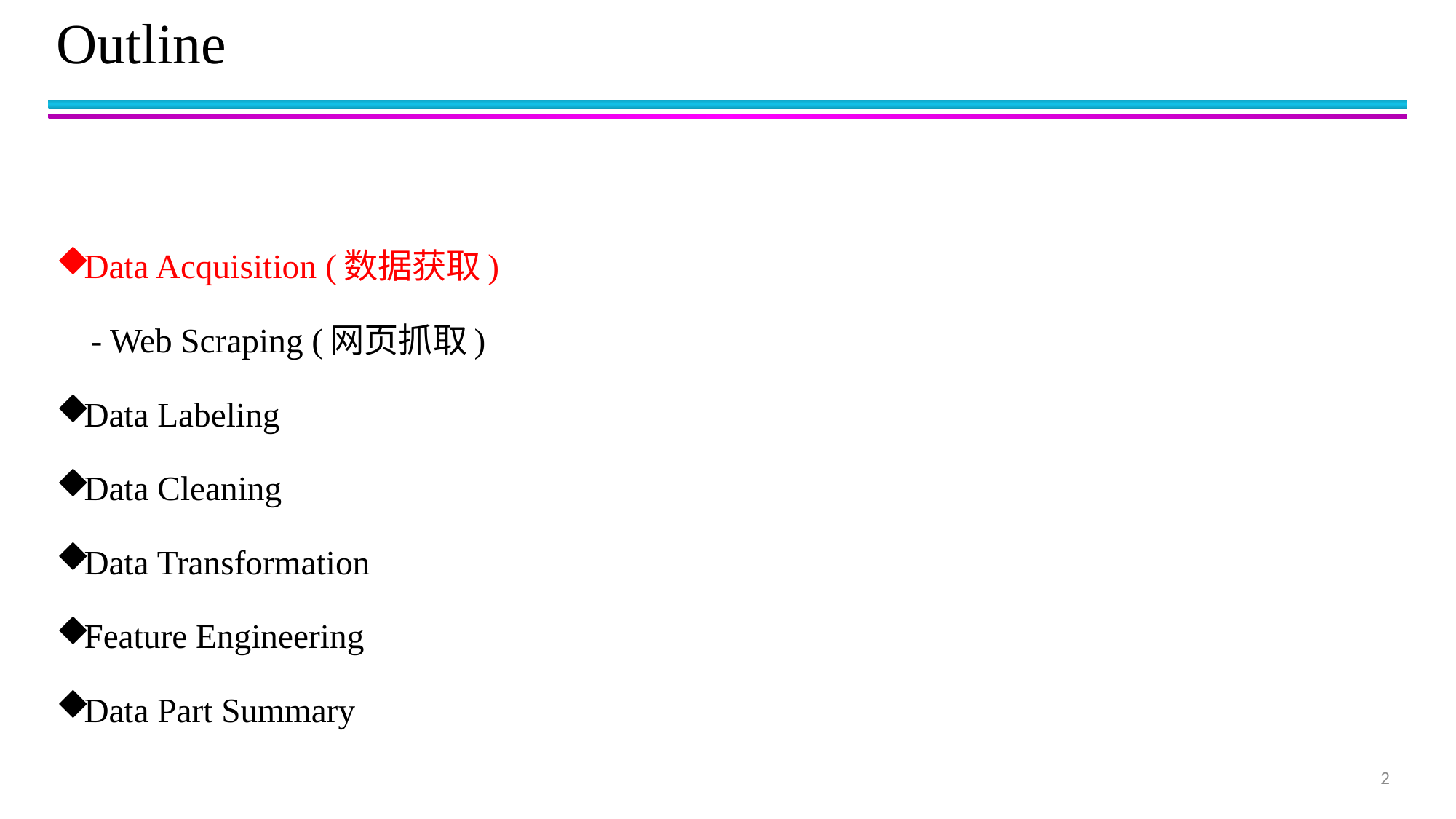

# Outline
Data Acquisition (数据获取)
    - Web Scraping (网页抓取)
Data Labeling
Data Cleaning
Data Transformation
Feature Engineering
Data Part Summary
2